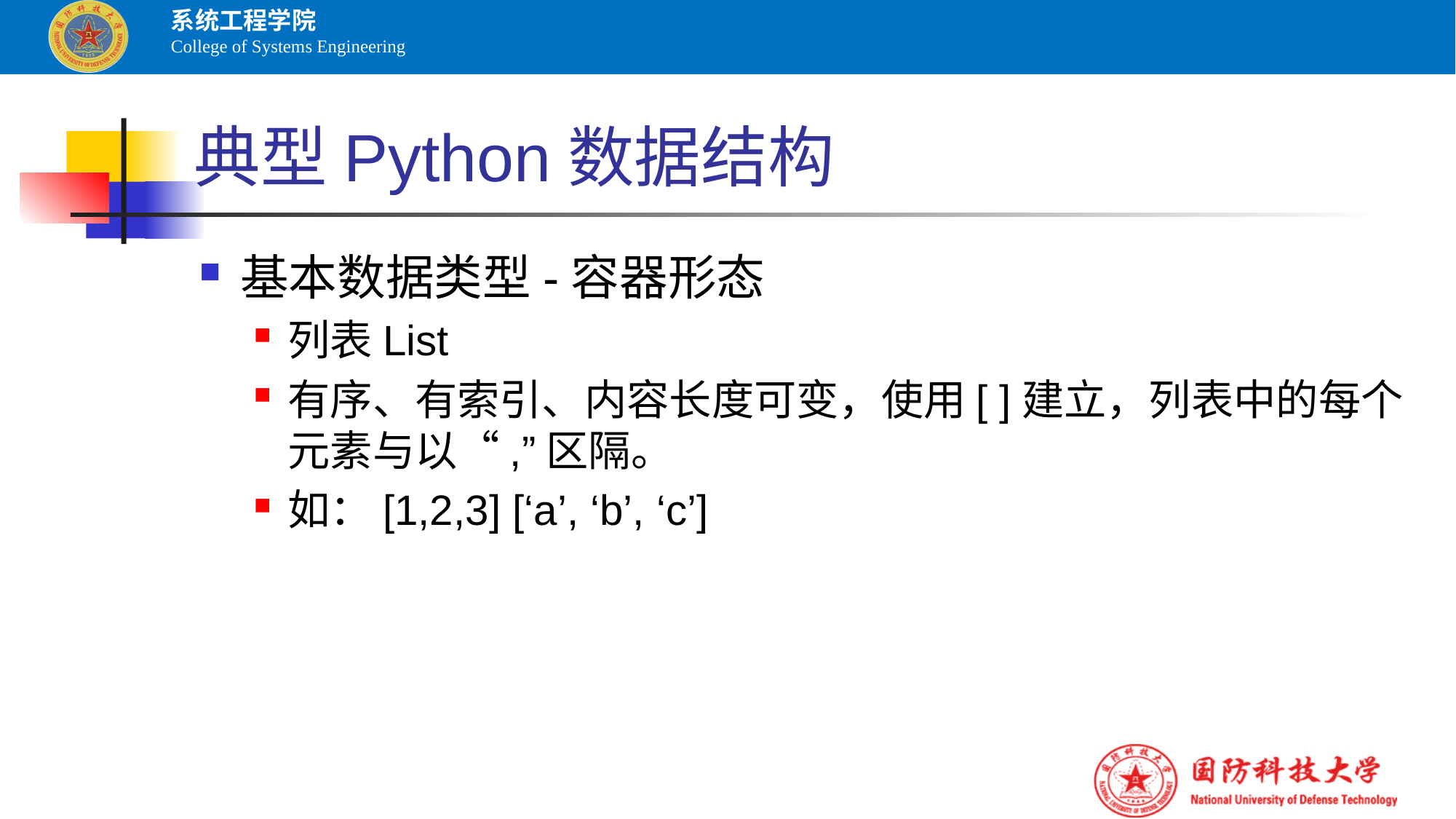

# 典型Python数据结构
基本数据类型-容器形态
列表List
有序、有索引、内容长度可变，使用[ ]建立，列表中的每个元素与以“,”区隔。
如：[1,2,3] [‘a’, ‘b’, ‘c’]